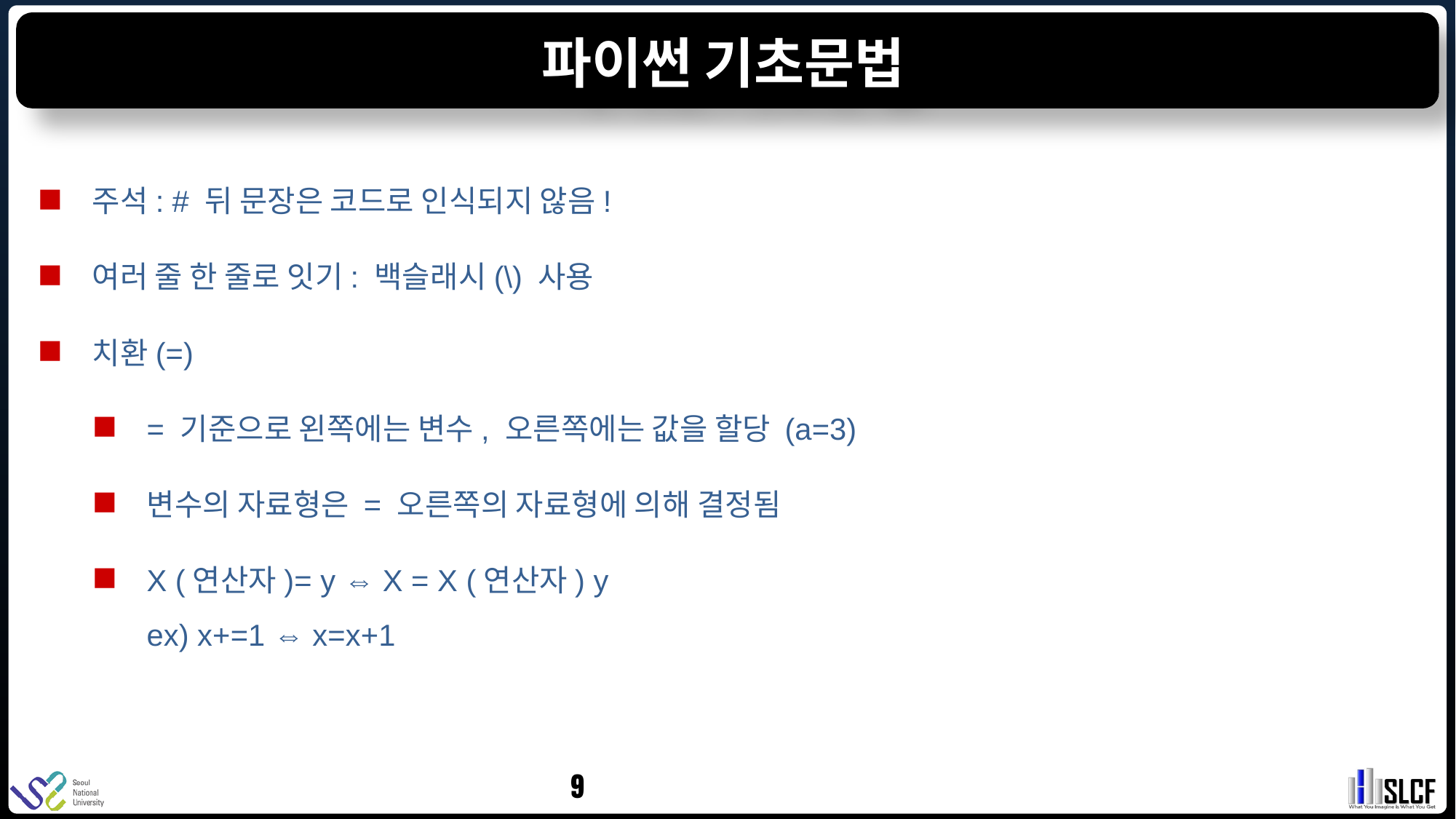

# 파이썬 기초문법
주석: # 뒤 문장은 코드로 인식되지 않음!
여러 줄 한 줄로 잇기: 백슬래시(\) 사용
치환(=)
= 기준으로 왼쪽에는 변수, 오른쪽에는 값을 할당 (a=3)
변수의 자료형은 = 오른쪽의 자료형에 의해 결정됨
X (연산자)= y ⇔ X = X (연산자) y
ex) x+=1 ⇔ x=x+1
9